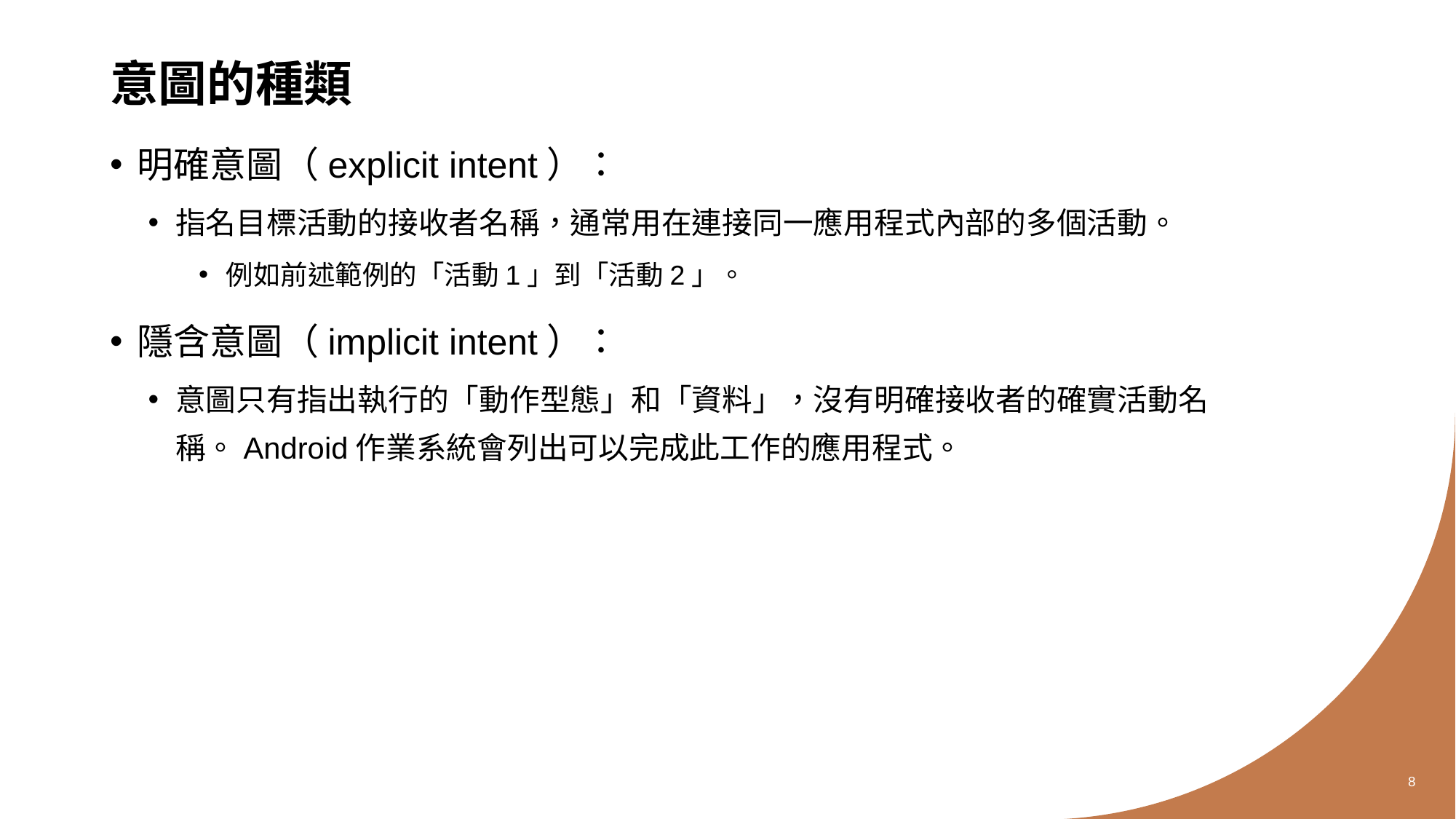

# 意圖的種類
明確意圖（explicit intent）：
指名目標活動的接收者名稱，通常用在連接同一應用程式內部的多個活動。
例如前述範例的「活動1」到「活動2」。
隱含意圖（implicit intent）：
意圖只有指出執行的「動作型態」和「資料」，沒有明確接收者的確實活動名稱。Android作業系統會列出可以完成此工作的應用程式。
8